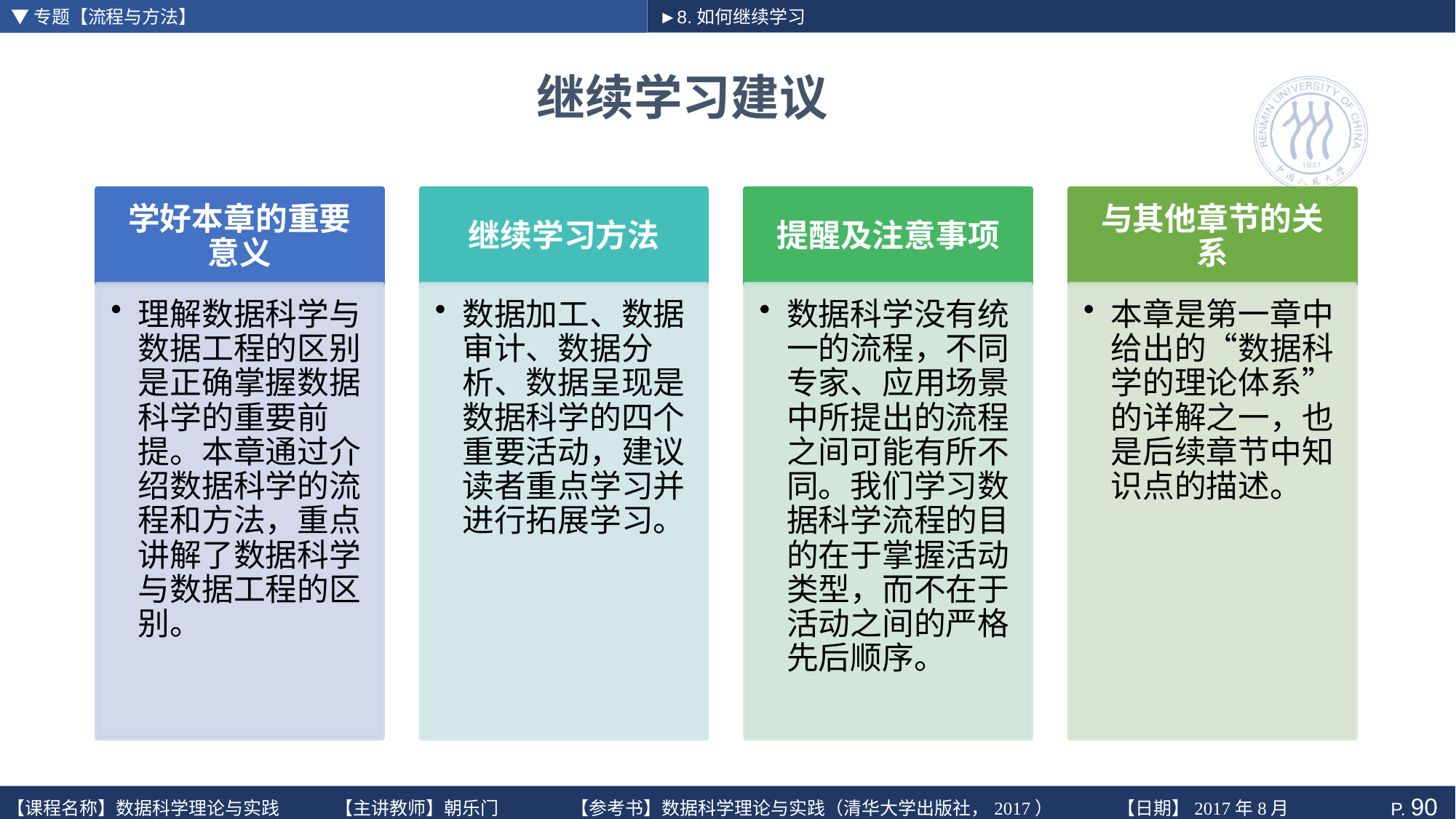

▼专题【流程与方法】
►8.如何继续学习
# 继续学习建议
学好本章的重要意义
理解数据科学与数据工程的区别是正确掌握数据科学的重要前提。本章通过介绍数据科学的流程和方法，重点讲解了数据科学与数据工程的区别。
继续学习方法
数据加工、数据审计、数据分析、数据呈现是数据科学的四个重要活动，建议读者重点学习并进行拓展学习。
提醒及注意事项
数据科学没有统一的流程，不同专家、应用场景中所提出的流程之间可能有所不同。我们学习数据科学流程的目的在于掌握活动类型，而不在于活动之间的严格先后顺序。
与其他章节的关系
本章是第一章中给出的“数据科学的理论体系”的详解之一，也是后续章节中知识点的描述。